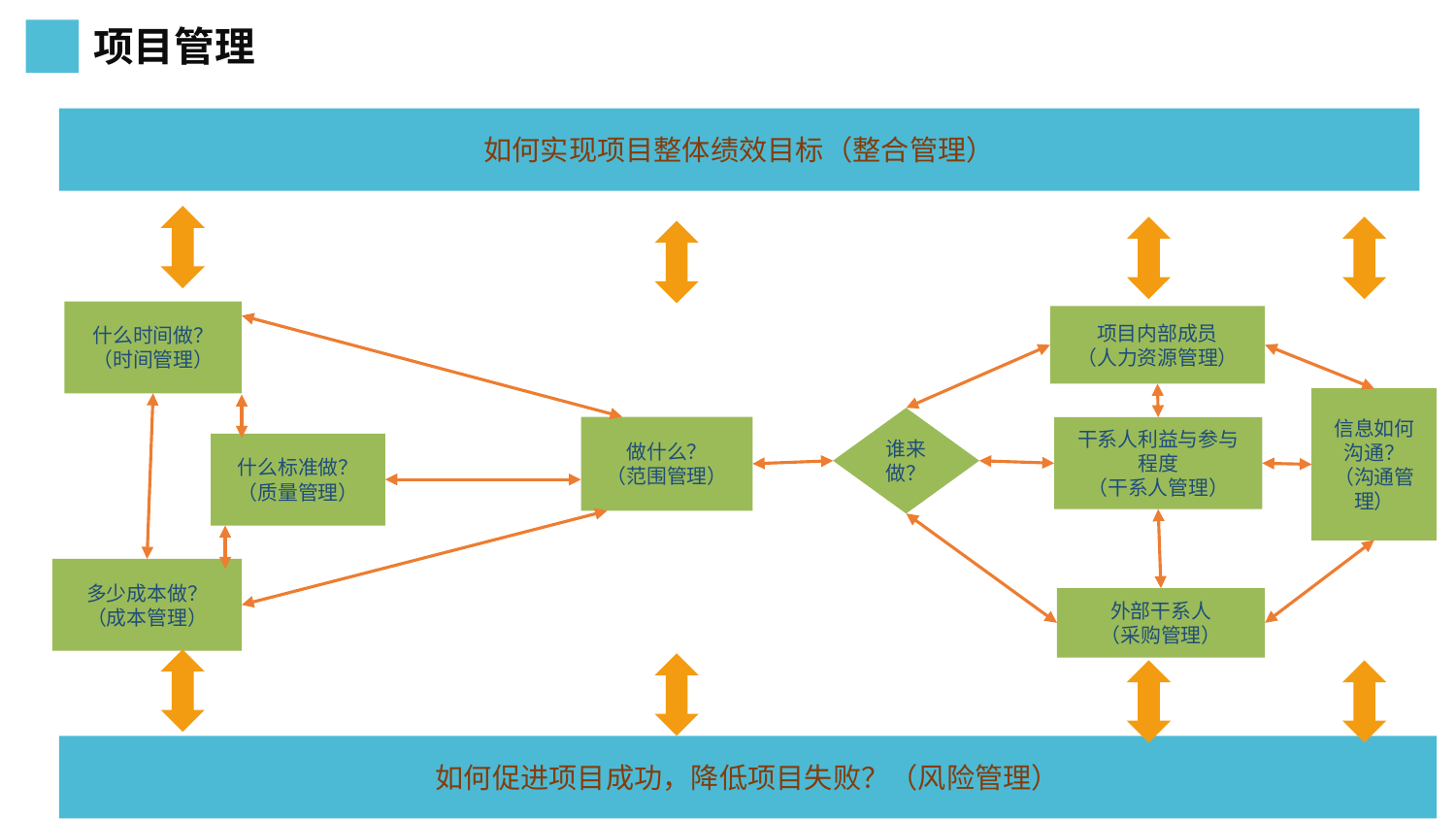

项目管理

如何实现项目整体绩效目标（整合管理）

什么时间做？
（时间管理）
项目内部成员
（人力资源管理）
信息如何沟通？
（沟通管理）
谁来做？
做什么？
（范围管理）
干系人利益与参与程度
（干系人管理）
什么标准做？
（质量管理）
多少成本做？
（成本管理）
外部干系人
（采购管理）

如何促进项目成功，降低项目失败？（风险管理）